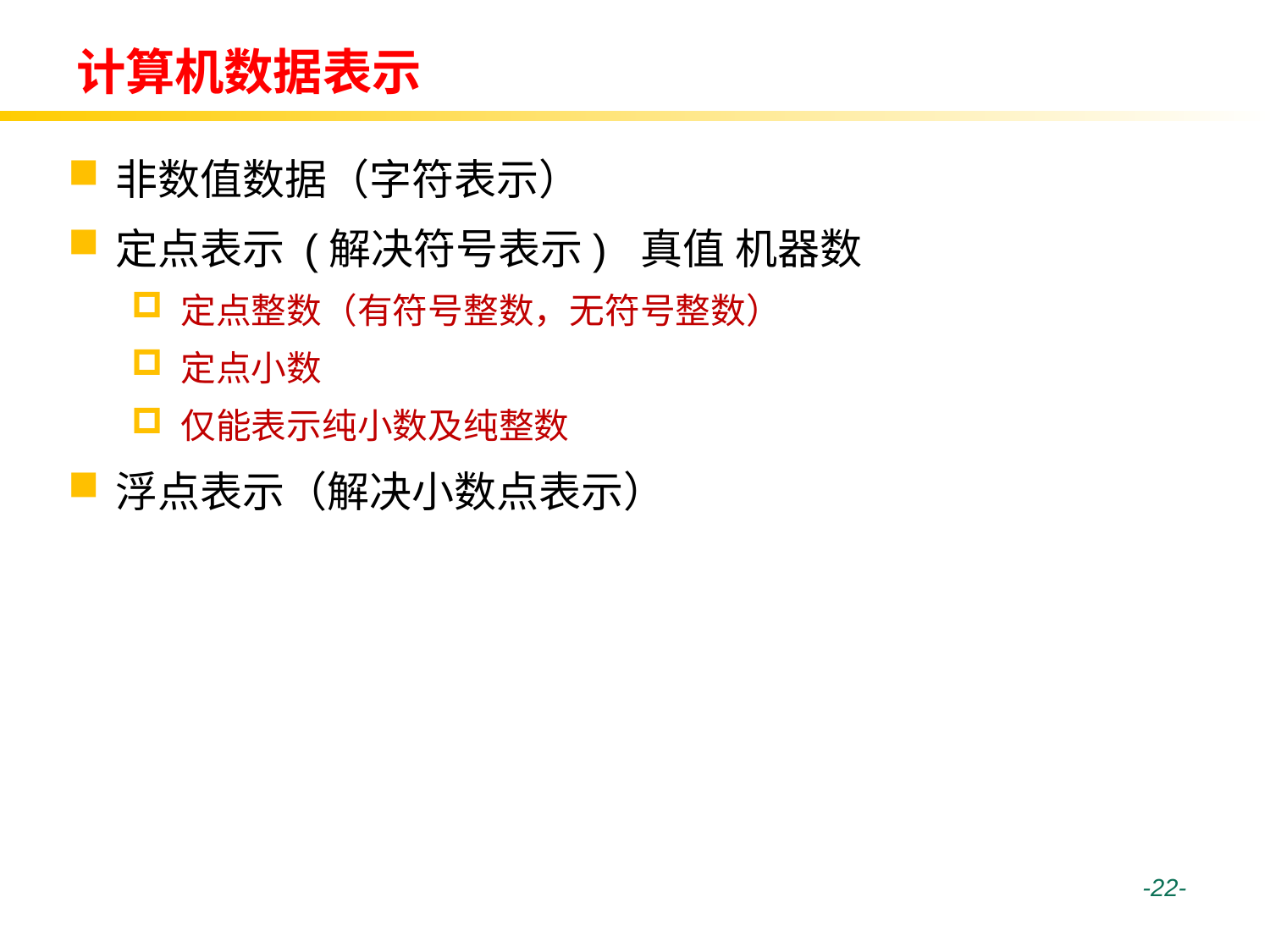

# 计算机数据表示
非数值数据（字符表示）
定点表示 (解决符号表示)  真值 机器数
定点整数（有符号整数，无符号整数）
定点小数
仅能表示纯小数及纯整数
浮点表示（解决小数点表示）

 -22-